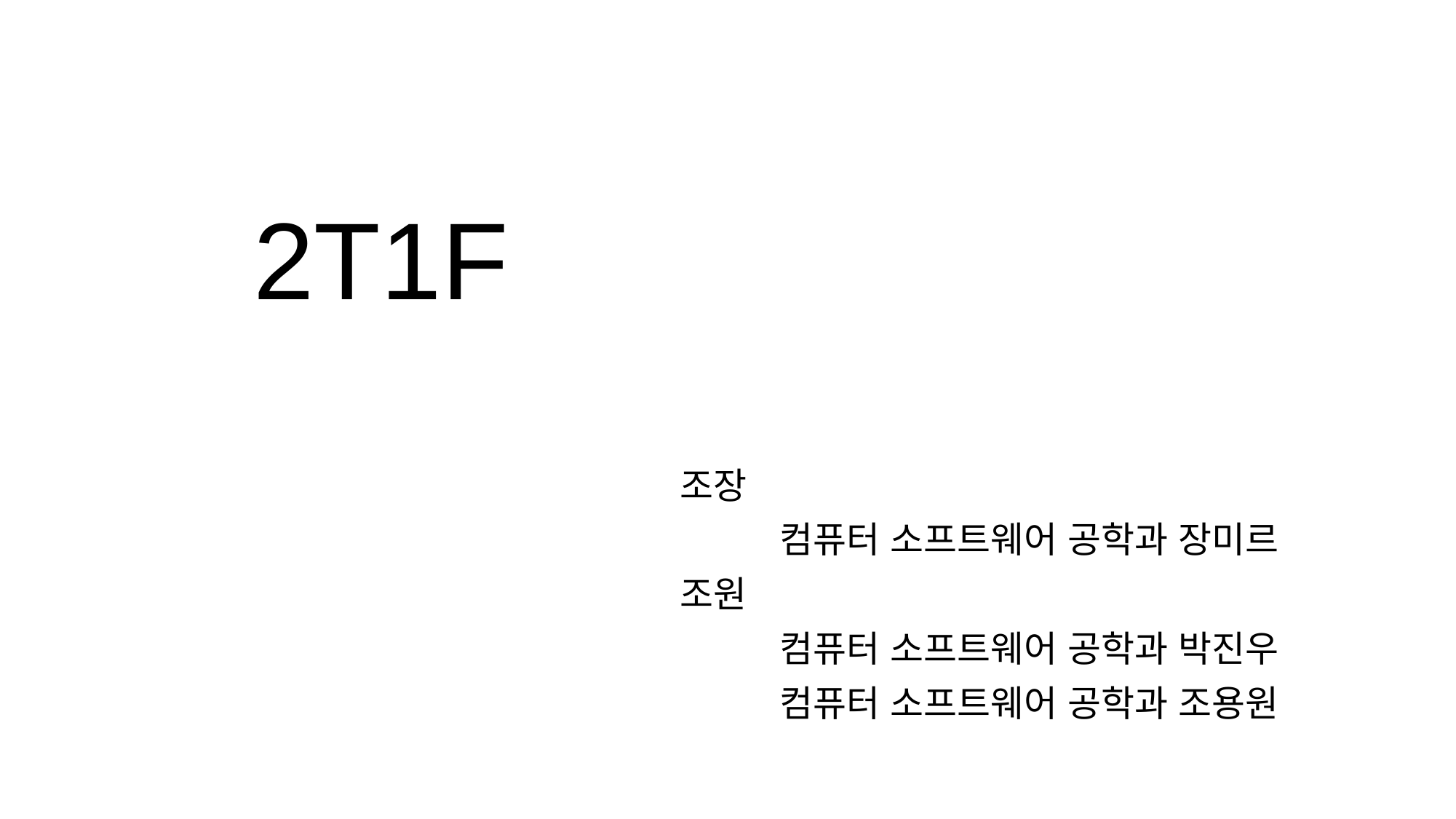

# 2T1F
조장
컴퓨터 소프트웨어 공학과 장미르
조원
컴퓨터 소프트웨어 공학과 박진우
컴퓨터 소프트웨어 공학과 조용원